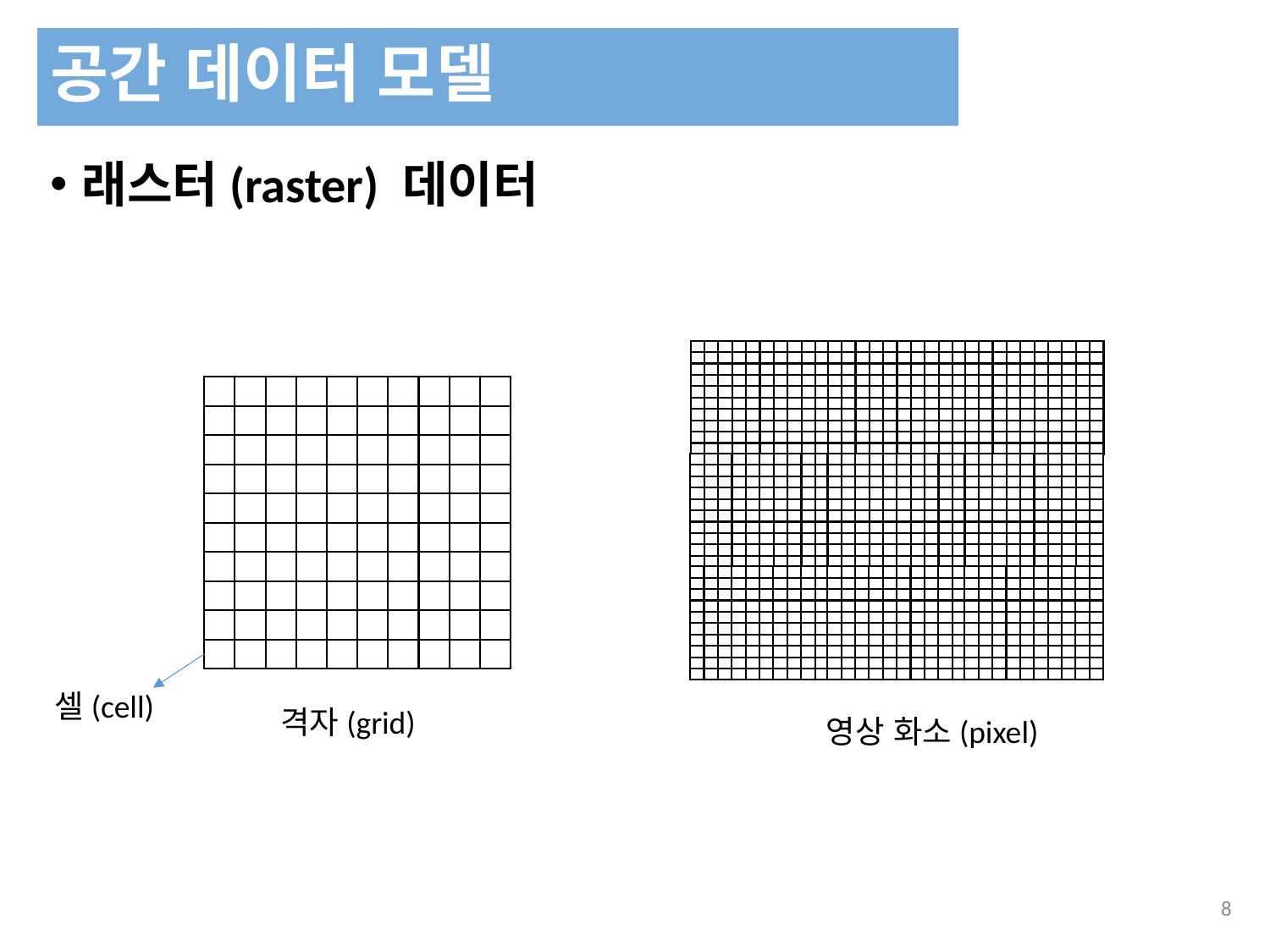

공간 데이터 모델
래스터(raster) 데이터

셀(cell)
격자(grid)
영상 화소(pixel)
8